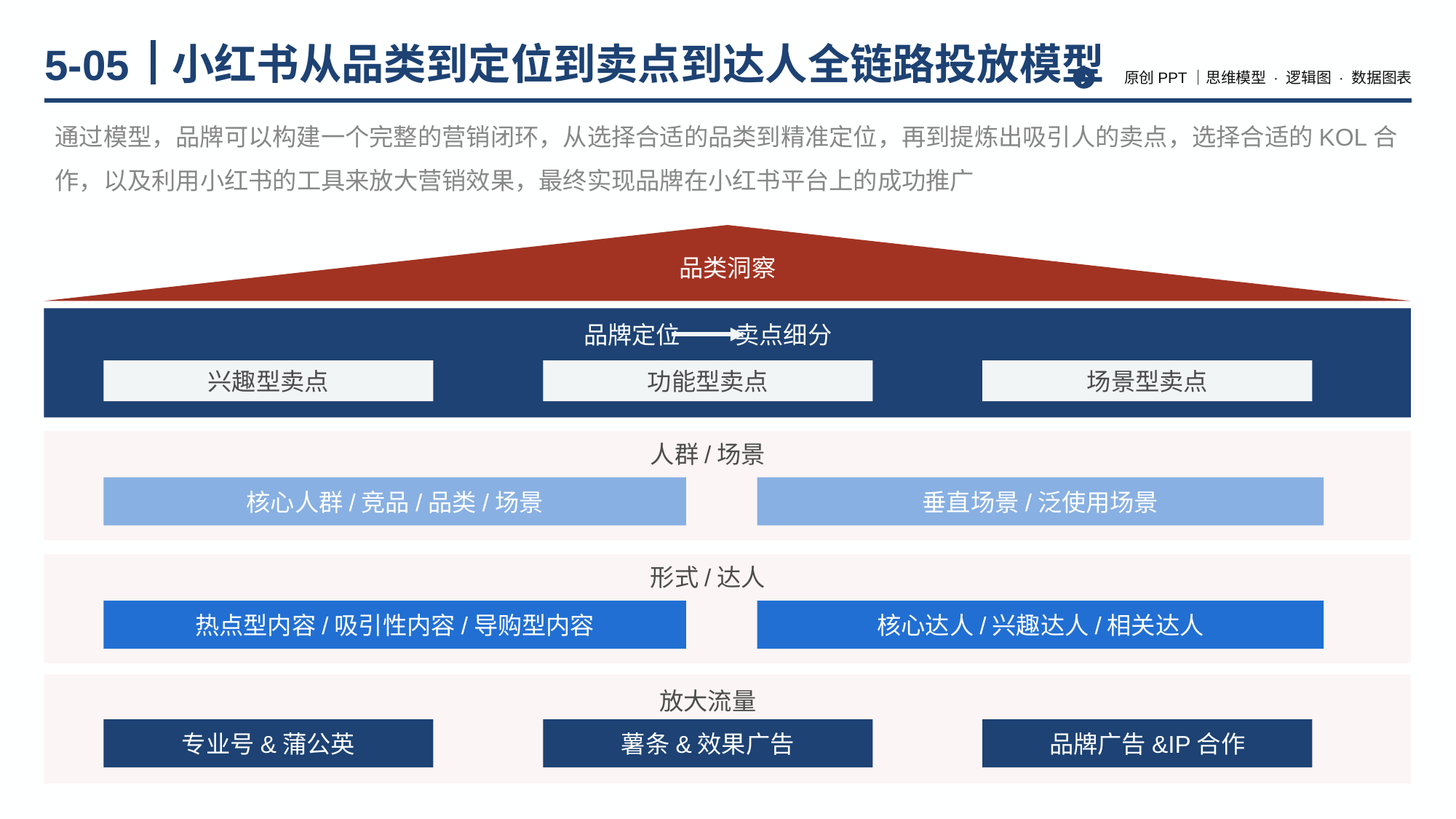

# 小红书从品类到定位到卖点到达人全链路投放模型
5-05
通过模型，品牌可以构建一个完整的营销闭环，从选择合适的品类到精准定位，再到提炼出吸引人的卖点，选择合适的KOL合作，以及利用小红书的工具来放大营销效果，最终实现品牌在小红书平台上的成功推广
品类洞察

品牌定位          卖点细分
兴趣型卖点
功能型卖点
场景型卖点

人群/场景
核心人群/竞品/品类/场景
垂直场景/泛使用场景

形式/达人
热点型内容/吸引性内容/导购型内容
核心达人/兴趣达人/相关达人

放大流量
专业号&蒲公英
薯条&效果广告
品牌广告&IP合作